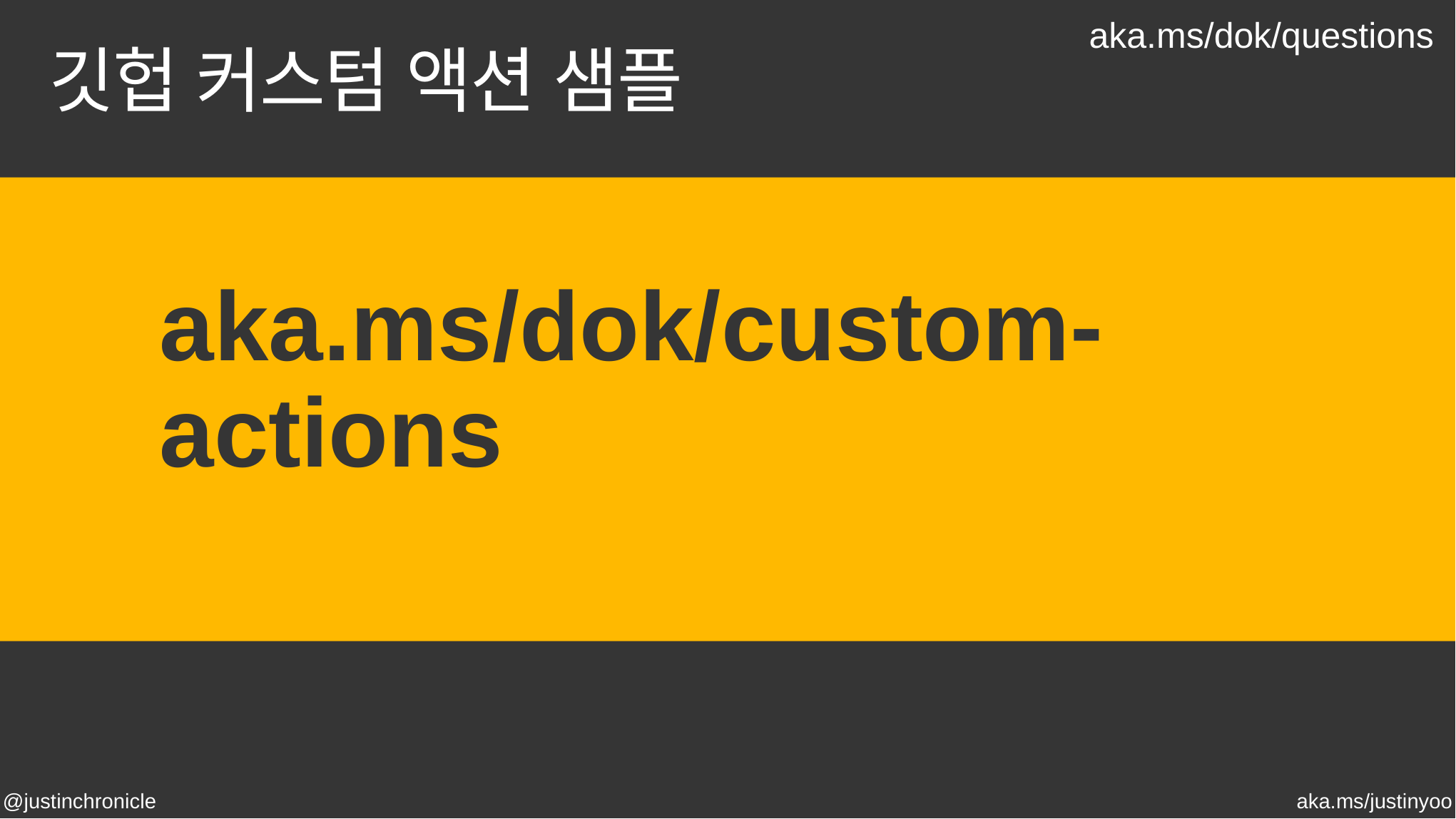

aka.ms/dok/questions
# 깃헙 커스텀 액션 샘플

aka.ms/dok/custom-actions